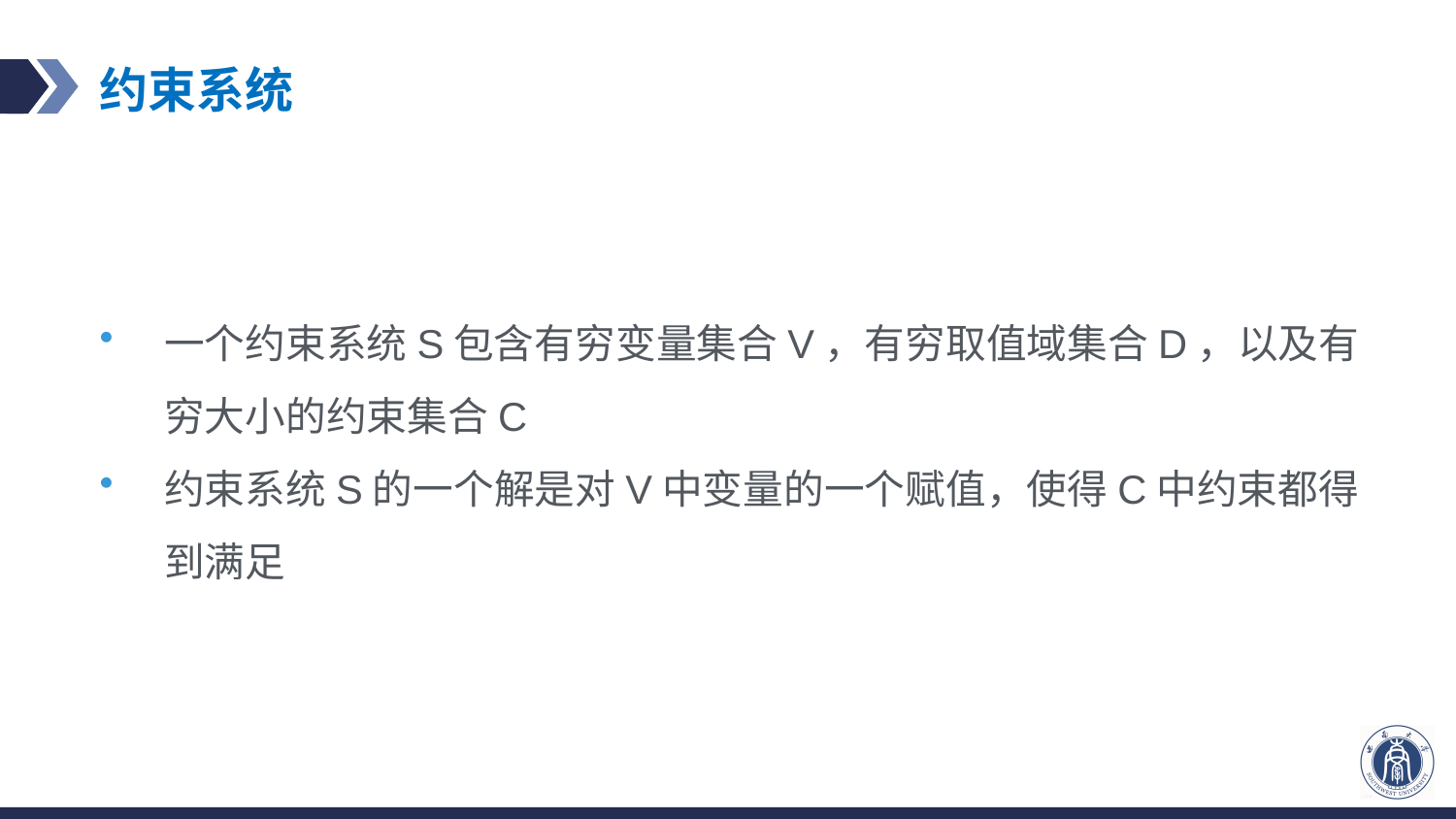

# 约束系统
一个约束系统S包含有穷变量集合V，有穷取值域集合D，以及有穷大小的约束集合C
约束系统S的一个解是对V中变量的一个赋值，使得C中约束都得到满足